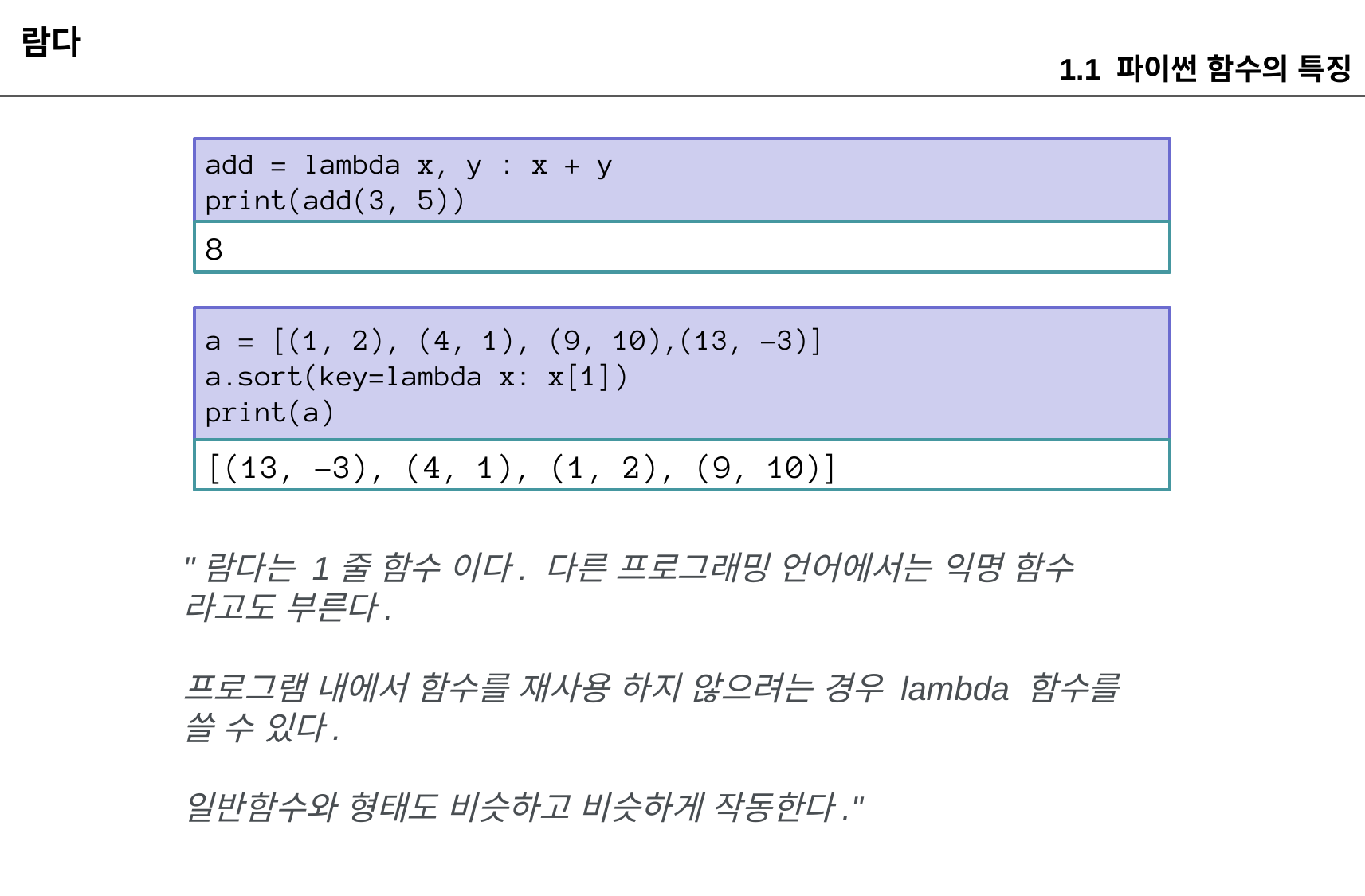

람다
1.1 파이썬 함수의 특징
add = lambda x, y : x + y
print(add(3, 5))
8
a = [(1, 2), (4, 1), (9, 10),(13, -3)]
a.sort(key=lambda x: x[1])
print(a)
[(13, -3), (4, 1), (1, 2), (9, 10)]
"람다는 1줄 함수 이다. 다른 프로그래밍 언어에서는 익명 함수 라고도 부른다.

프로그램 내에서 함수를 재사용 하지 않으려는 경우 lambda 함수를 쓸 수 있다.

일반함수와 형태도 비슷하고 비슷하게 작동한다."